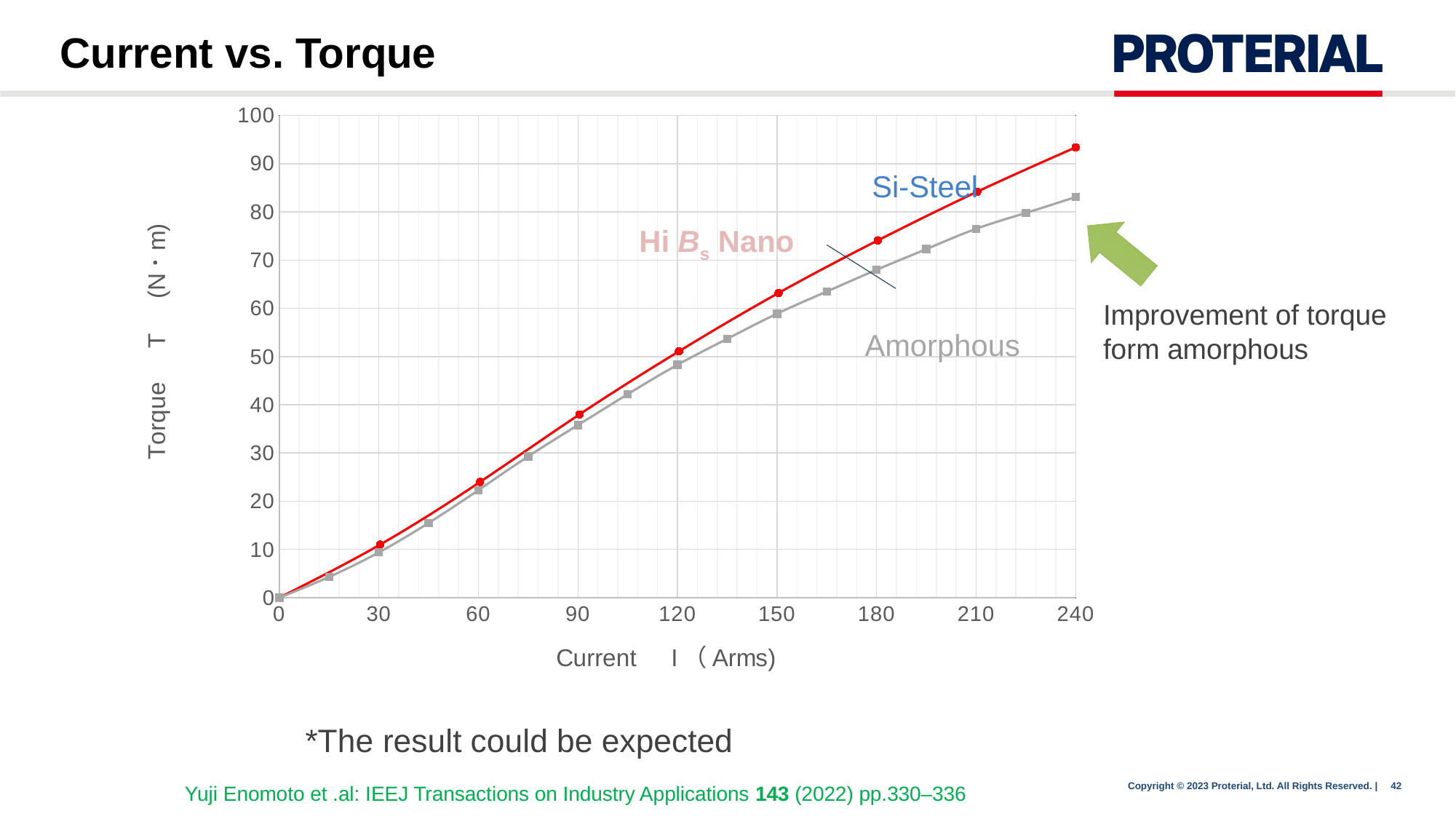

# Current vs. Torque

### Chart

| Category | 電磁鋼板機 | アモルファスティース | 高Bsナノ結晶ティース |
|---|---|---|---|
Si-Steel
Hi Bs Nano

Improvement of torque form amorphous
Amorphous
*The result could be expected
Yuji Enomoto et .al: IEEJ Transactions on Industry Applications 143 (2022) pp.330–336